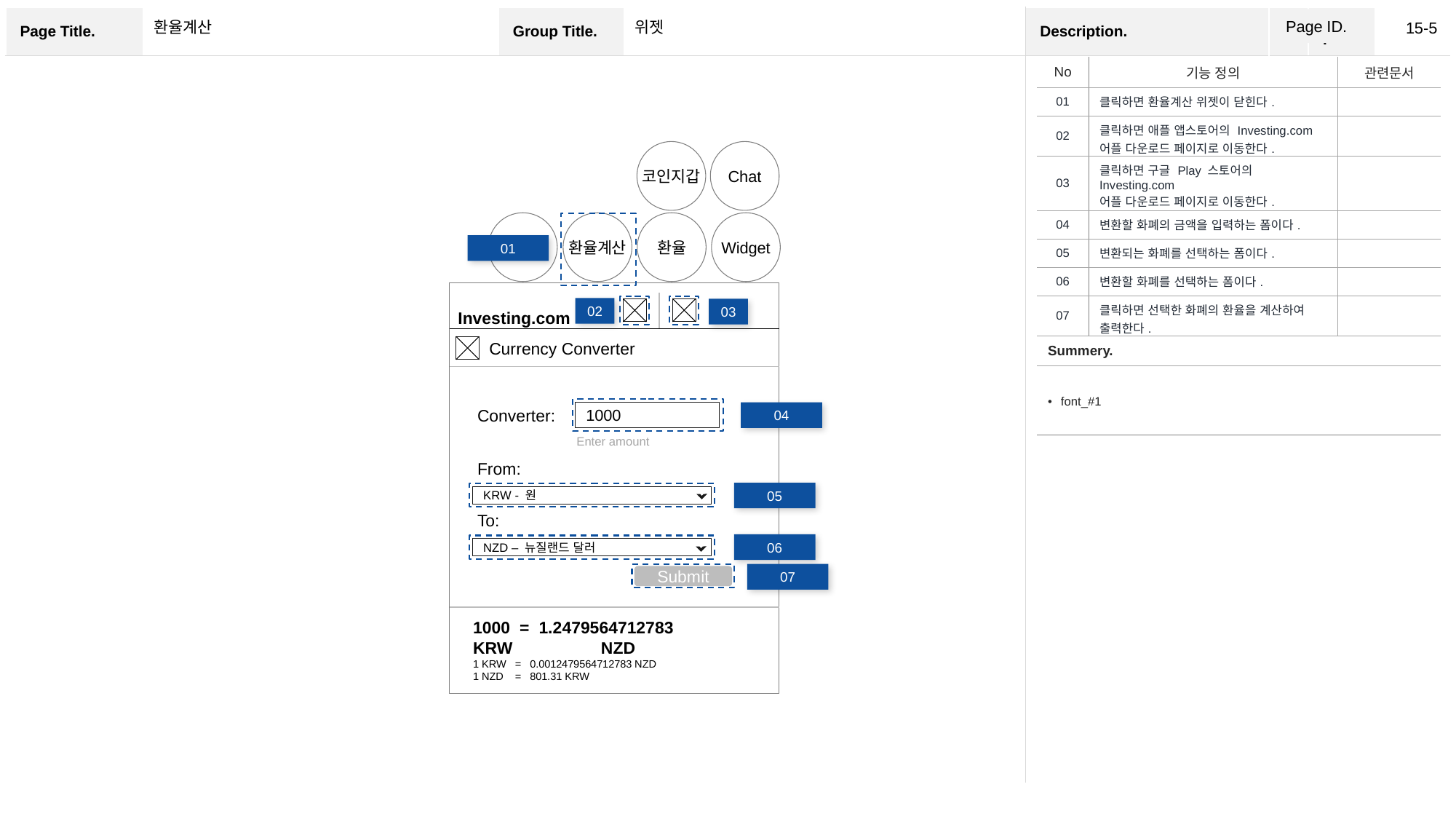

Page ID.
15-5
환율계산
위젯
| No | 기능 정의 | 관련문서 |
| --- | --- | --- |
| 01 | 클릭하면 환율계산 위젯이 닫힌다. |  |
| 02 | 클릭하면 애플 앱스토어의 Investing.com 어플 다운로드 페이지로 이동한다. |  |
| 03 | 클릭하면 구글 Play 스토어의 Investing.com 어플 다운로드 페이지로 이동한다. |  |
| 04 | 변환할 화폐의 금액을 입력하는 폼이다. |  |
| 05 | 변환되는 화폐를 선택하는 폼이다. |  |
| 06 | 변환할 화폐를 선택하는 폼이다. |  |
| 07 | 클릭하면 선택한 화폐의 환율을 계산하여 출력한다. |  |
| Summery. |  |  |
| font\_#1 |  |  |
코인지갑
Chat
Quick
환율계산
환율
Widget

01

02

03
Investing.com
Currency Converter

Converter:
1000
04
Enter amount
From:
05

KRW - 원

To:
06

NZD – 뉴질랜드 달러

07
Submit
1000  =  1.2479564712783
KRW	    NZD
1 KRW   =   0.0012479564712783 NZD
1 NZD    =   801.31 KRW